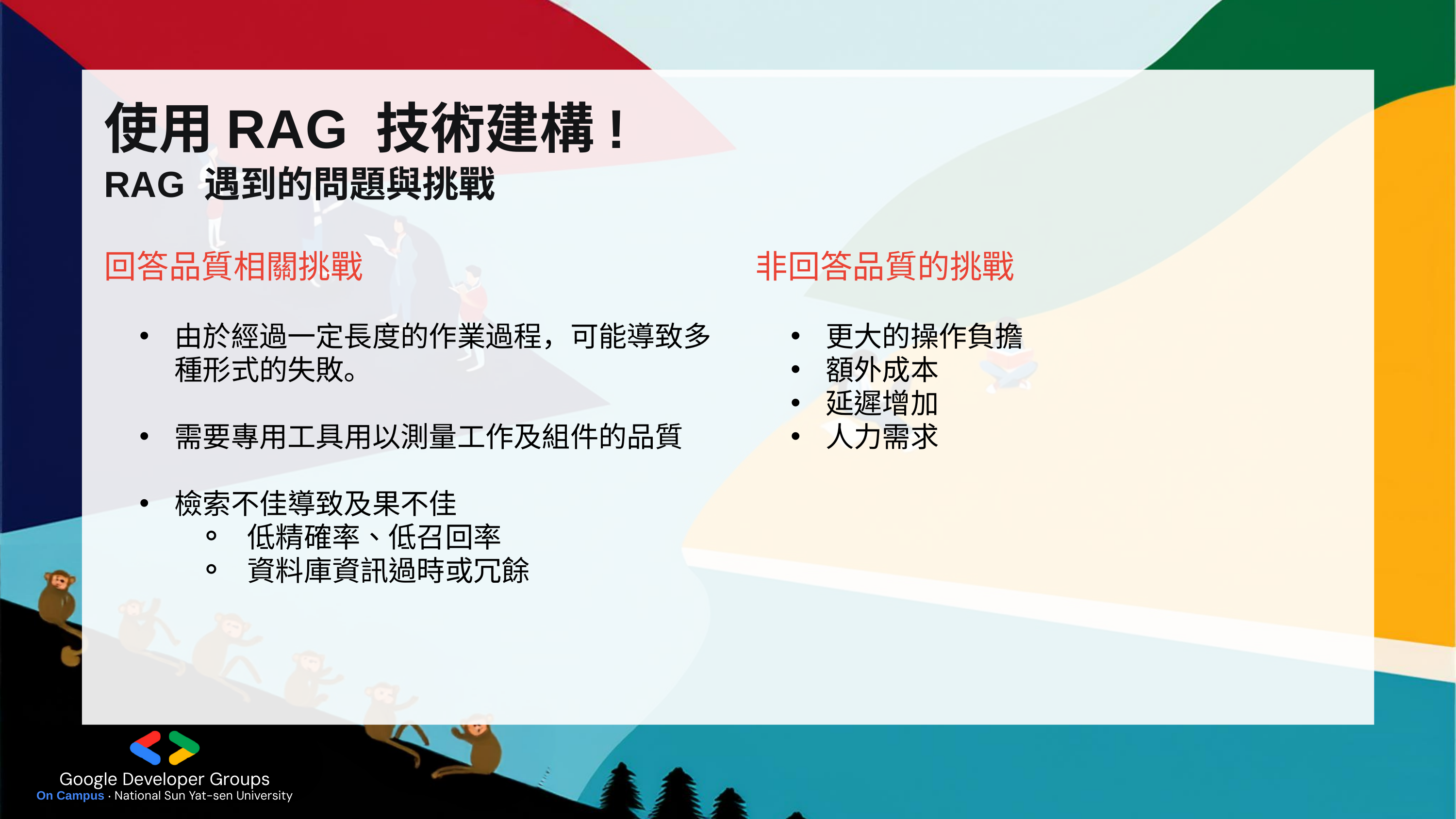

Google Developer Groups
On Campus ‧ National Sun Yat-sen University
使用RAG 技術建構!
RAG 遇到的問題與挑戰
回答品質相關挑戰

由於經過一定長度的作業過程，可能導致多種形式的失敗。

需要專用工具用以測量工作及組件的品質

檢索不佳導致及果不佳
低精確率、低召回率
資料庫資訊過時或冗餘
非回答品質的挑戰

更大的操作負擔
額外成本
延遲增加
人力需求